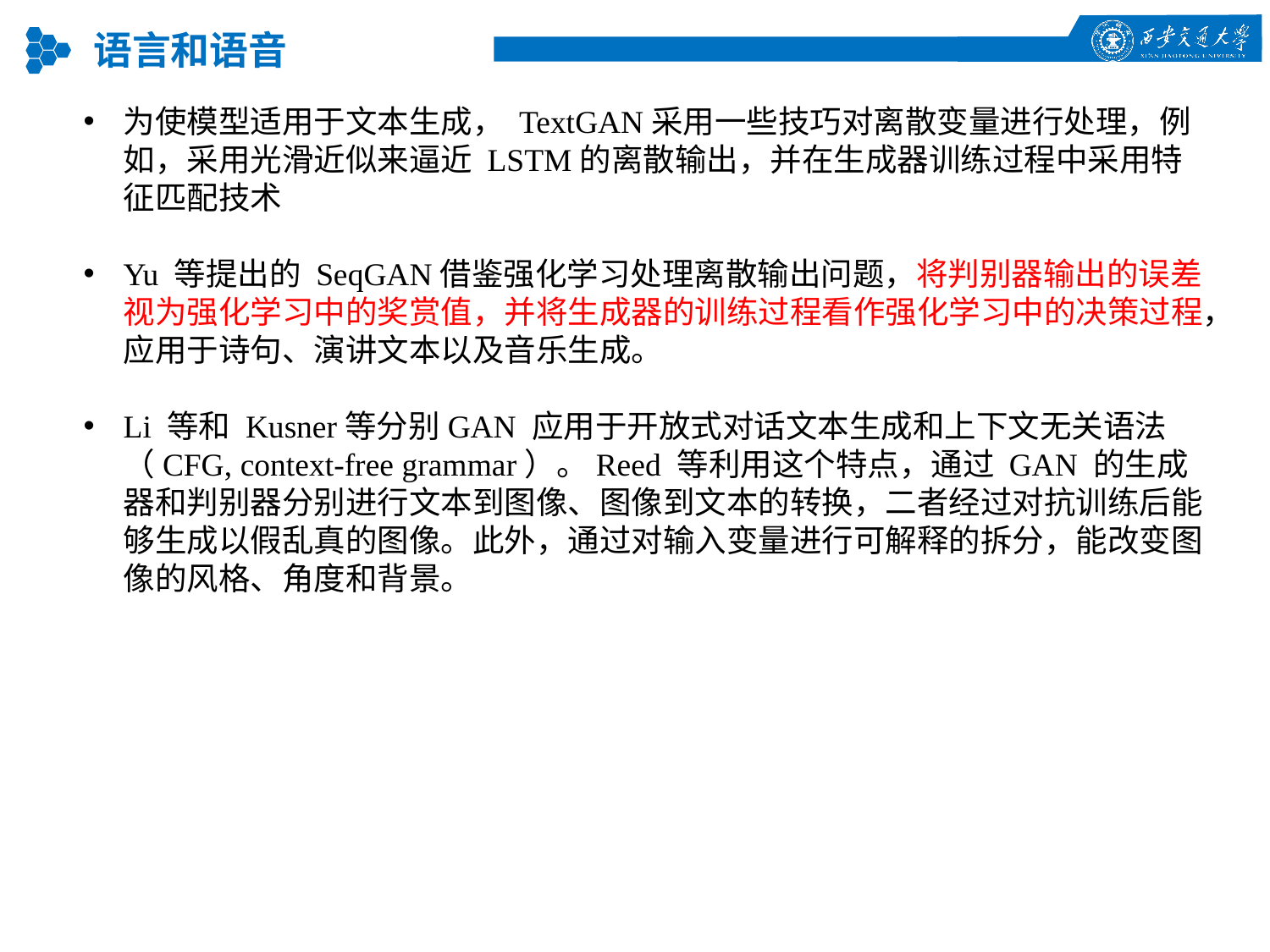

语言和语音

为使模型适用于文本生成， TextGAN采用一些技巧对离散变量进行处理，例如，采用光滑近似来逼近 LSTM的离散输出，并在生成器训练过程中采用特征匹配技术

Yu 等提出的 SeqGAN借鉴强化学习处理离散输出问题，将判别器输出的误差视为强化学习中的奖赏值，并将生成器的训练过程看作强化学习中的决策过程，应用于诗句、演讲文本以及音乐生成。

Li 等和 Kusner等分别GAN 应用于开放式对话文本生成和上下文无关语法（CFG, context-free grammar）。Reed 等利用这个特点，通过 GAN 的生成器和判别器分别进行文本到图像、图像到文本的转换，二者经过对抗训练后能够生成以假乱真的图像。此外，通过对输入变量进行可解释的拆分，能改变图像的风格、角度和背景。